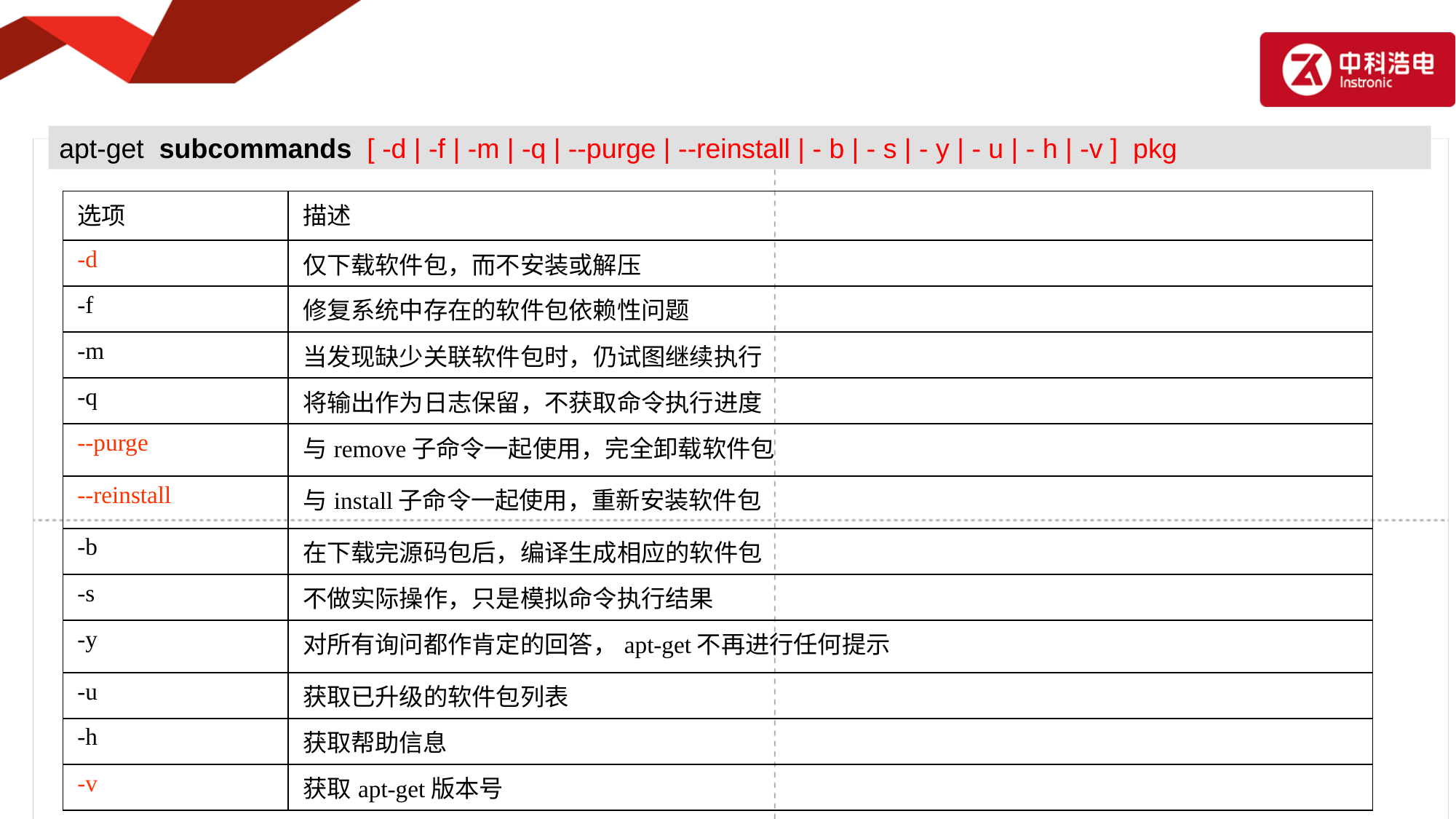

apt-get  subcommands  [ -d | -f | -m | -q | --purge | --reinstall | - b | - s | - y | - u | - h | -v ]  pkg
| 选项 | 描述 |
| --- | --- |
| -d | 仅下载软件包，而不安装或解压 |
| -f | 修复系统中存在的软件包依赖性问题 |
| -m | 当发现缺少关联软件包时，仍试图继续执行 |
| -q | 将输出作为日志保留，不获取命令执行进度 |
| --purge | 与remove子命令一起使用，完全卸载软件包 |
| --reinstall | 与install子命令一起使用，重新安装软件包 |
| -b | 在下载完源码包后，编译生成相应的软件包 |
| -s | 不做实际操作，只是模拟命令执行结果 |
| -y | 对所有询问都作肯定的回答，apt-get不再进行任何提示 |
| -u | 获取已升级的软件包列表 |
| -h | 获取帮助信息 |
| -v | 获取apt-get版本号 |